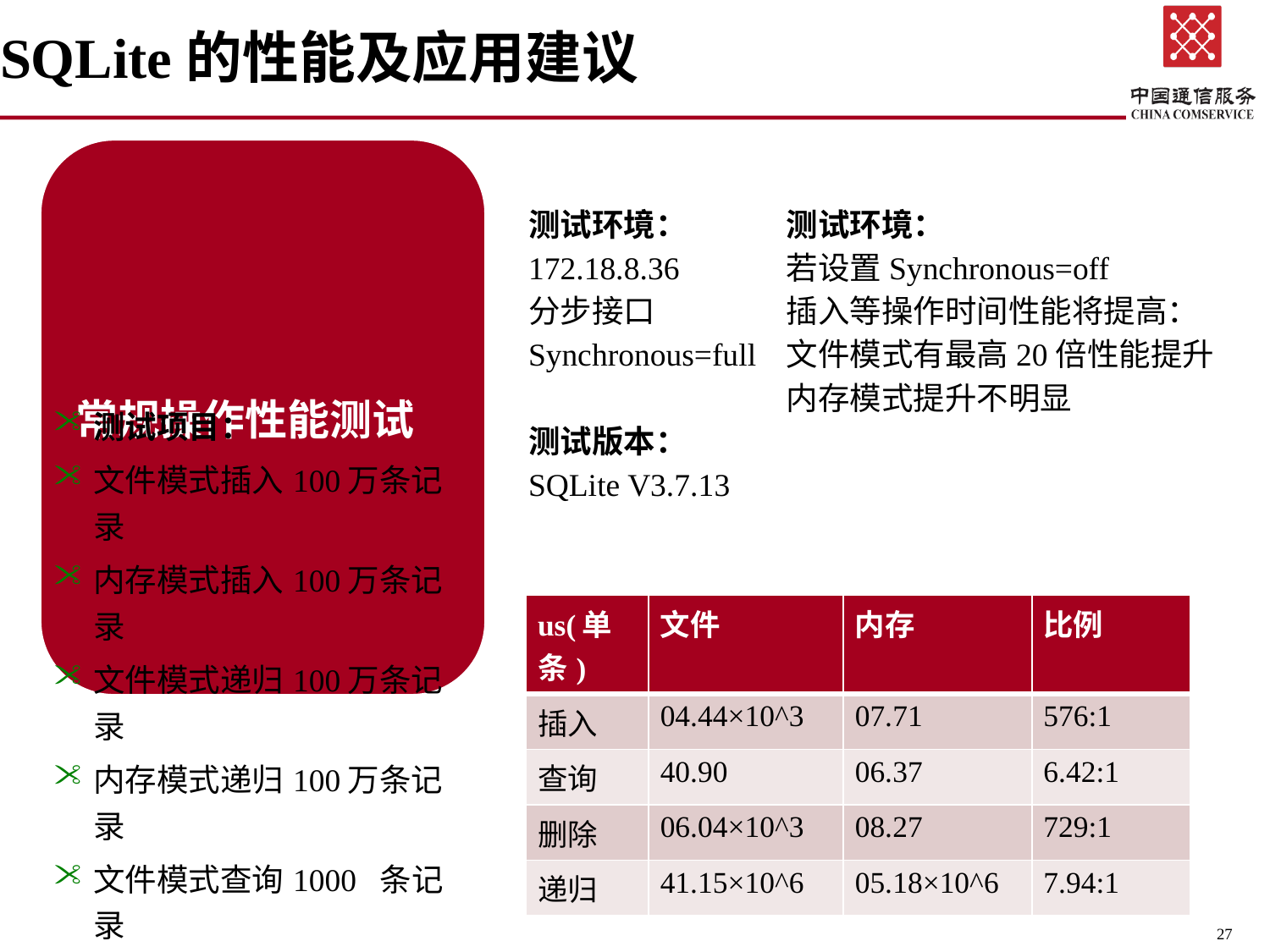

# SQLite的性能及应用建议
常规操作性能测试
测试项目：
内存模式插入100万条记录
文件模式递归100万条记录
内存模式递归100万条记录
文件模式查询1000  条记录
测试环境：
172.18.8.36
分步接口
Synchronous=full

测试版本：
SQLite V3.7.13
测试环境：
若设置Synchronous=off
插入等操作时间性能将提高：
文件模式有最高20倍性能提升
内存模式提升不明显
| us(单条) | 文件 | 内存 | 比例 |
| --- | --- | --- | --- |
| 插入 | 04.44×10^3 | 07.71 | 576:1 |
| 查询 | 40.90 | 06.37 | 6.42:1 |
| 删除 | 06.04×10^3 | 08.27 | 729:1 |
| 递归 | 41.15×10^6 | 05.18×10^6 | 7.94:1 |